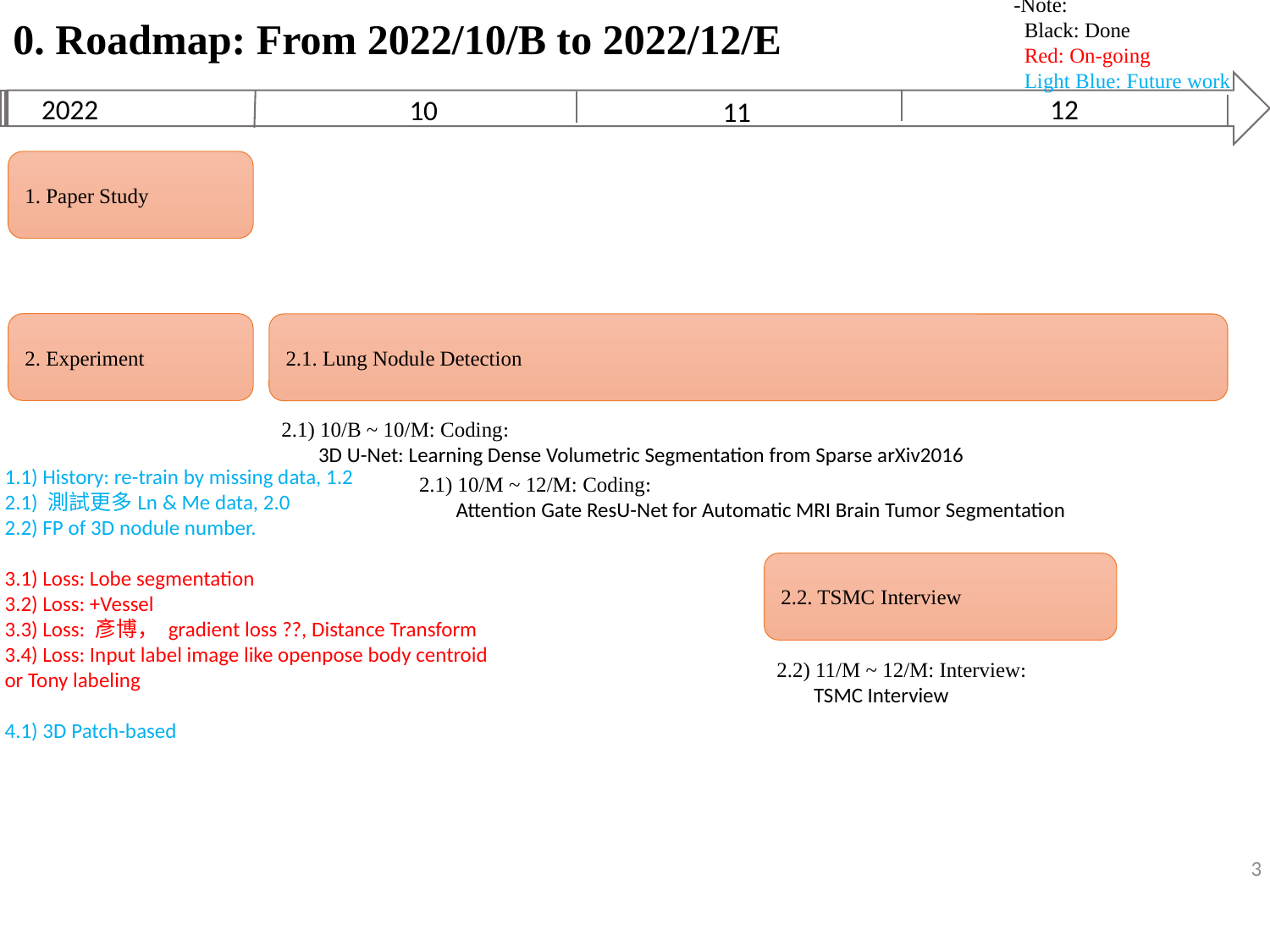

-Note:
  Black: Done
  Red: On-going
  Light Blue: Future work
# 0. Roadmap: From 2022/10/B to 2022/12/E

2022
12
10
11
1. Paper Study
2. Experiment
2.1. Lung Nodule Detection
2.1) 10/B ~ 10/M: Coding:
	 3D U-Net: Learning Dense Volumetric Segmentation from Sparse arXiv2016
1.1) History: re-train by missing data, 1.2
2.1) 測試更多Ln & Me data, 2.0
2.2) FP of 3D nodule number.

3.1) Loss: Lobe segmentation
3.2) Loss: +Vessel
3.3) Loss: 彥博， gradient loss ??, Distance Transform
3.4) Loss: Input label image like openpose body centroid or Tony labeling

4.1) 3D Patch-based

2.1) 10/M ~ 12/M: Coding:
	 Attention Gate ResU-Net for Automatic MRI Brain Tumor Segmentation
2.2. TSMC Interview
2.2) 11/M ~ 12/M: Interview:
	 TSMC Interview
3